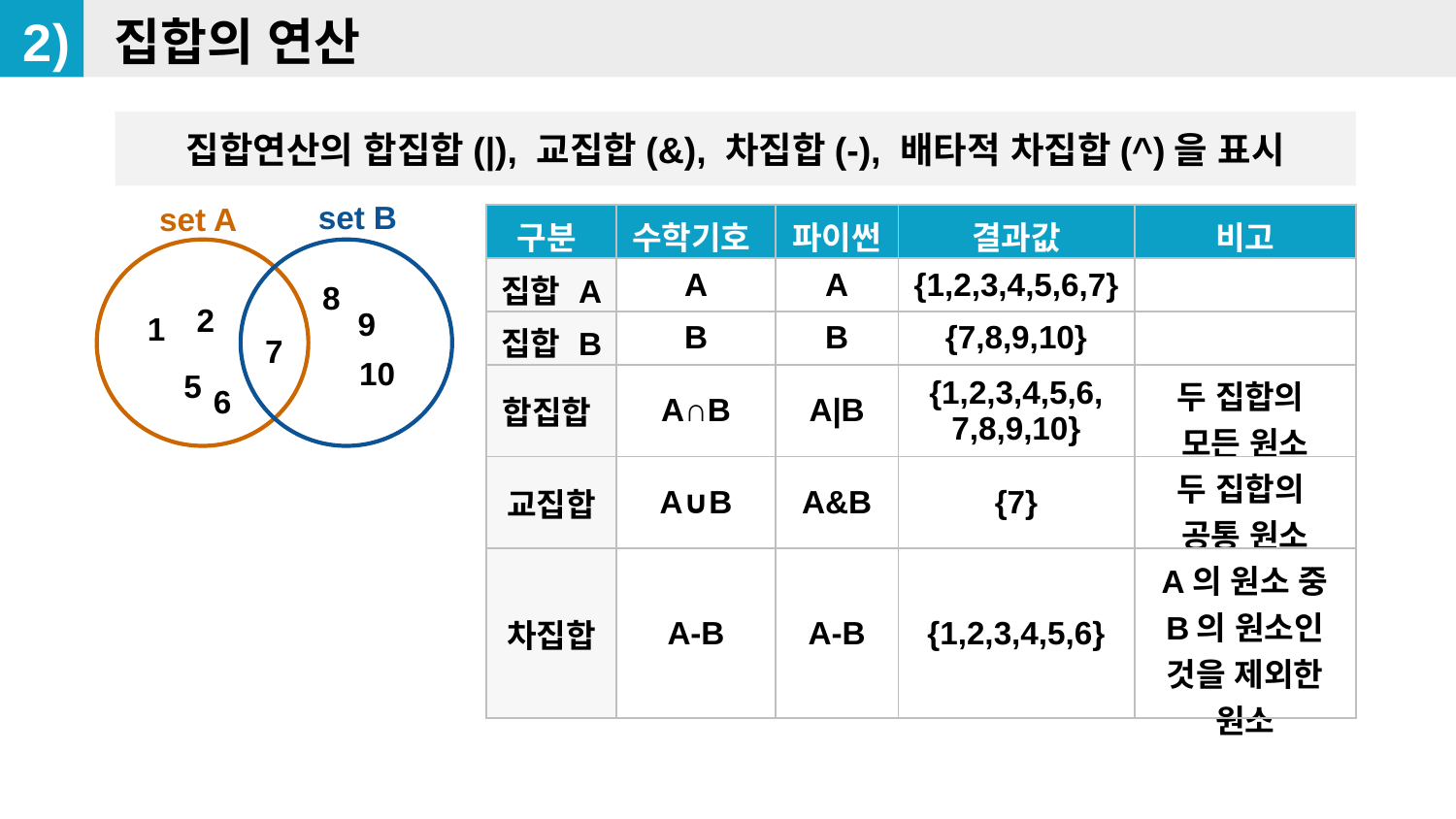

2)
집합의 연산
집합연산의 합집합(|), 교집합(&), 차집합(-), 배타적 차집합(^)을 표시
set B
set A

8
2
9
1
7
10
5
6
| 구분 | 수학기호 | 파이썬 | 결과값 | 비고 |
| --- | --- | --- | --- | --- |
| 집합 A | A | A | {1,2,3,4,5,6,7} |  |
| 집합 B | B | B | {7,8,9,10} |  |
| 합집합 | A∩B | A|B | {1,2,3,4,5,6, 7,8,9,10} | 두 집합의 모든 원소 |
| 교집합 | A∪B | A&B | {7} | 두 집합의 공통 원소 |
| 차집합 | A-B | A-B | {1,2,3,4,5,6} | A의 원소 중 B의 원소인 것을 제외한 원소 |